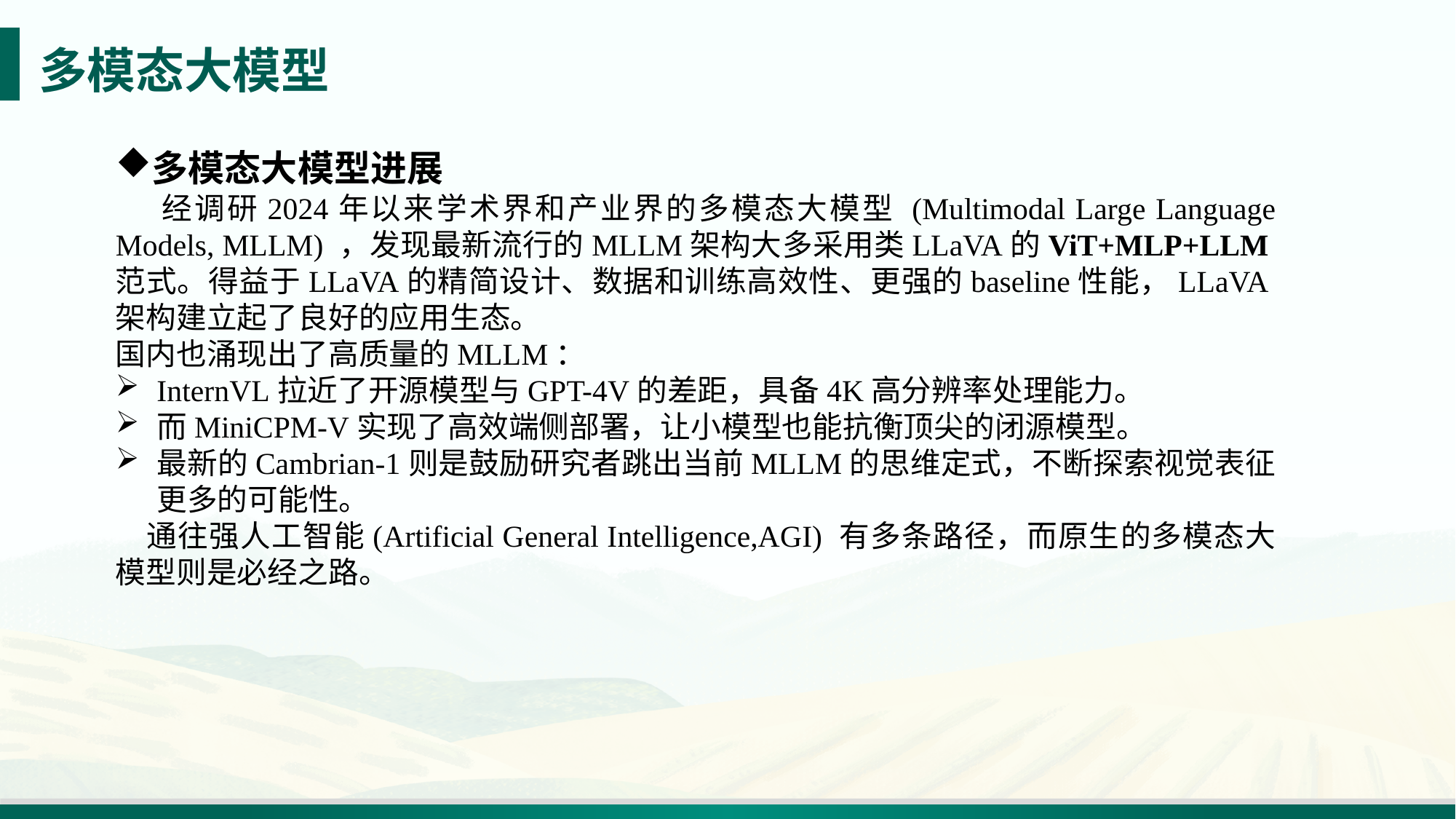

# 多模态大模型
多模态大模型进展
    经调研2024年以来学术界和产业界的多模态大模型 (Multimodal Large Language Models, MLLM) ，发现最新流行的MLLM架构大多采用类LLaVA的ViT+MLP+LLM范式。得益于LLaVA的精简设计、数据和训练高效性、更强的baseline性能，LLaVA架构建立起了良好的应用生态。
国内也涌现出了高质量的MLLM：
InternVL拉近了开源模型与GPT-4V的差距，具备4K高分辨率处理能力。
而MiniCPM-V实现了高效端侧部署，让小模型也能抗衡顶尖的闭源模型。
最新的Cambrian-1则是鼓励研究者跳出当前MLLM的思维定式，不断探索视觉表征更多的可能性。
   通往强人工智能(Artificial General Intelligence,AGI) 有多条路径，而原生的多模态大模型则是必经之路。